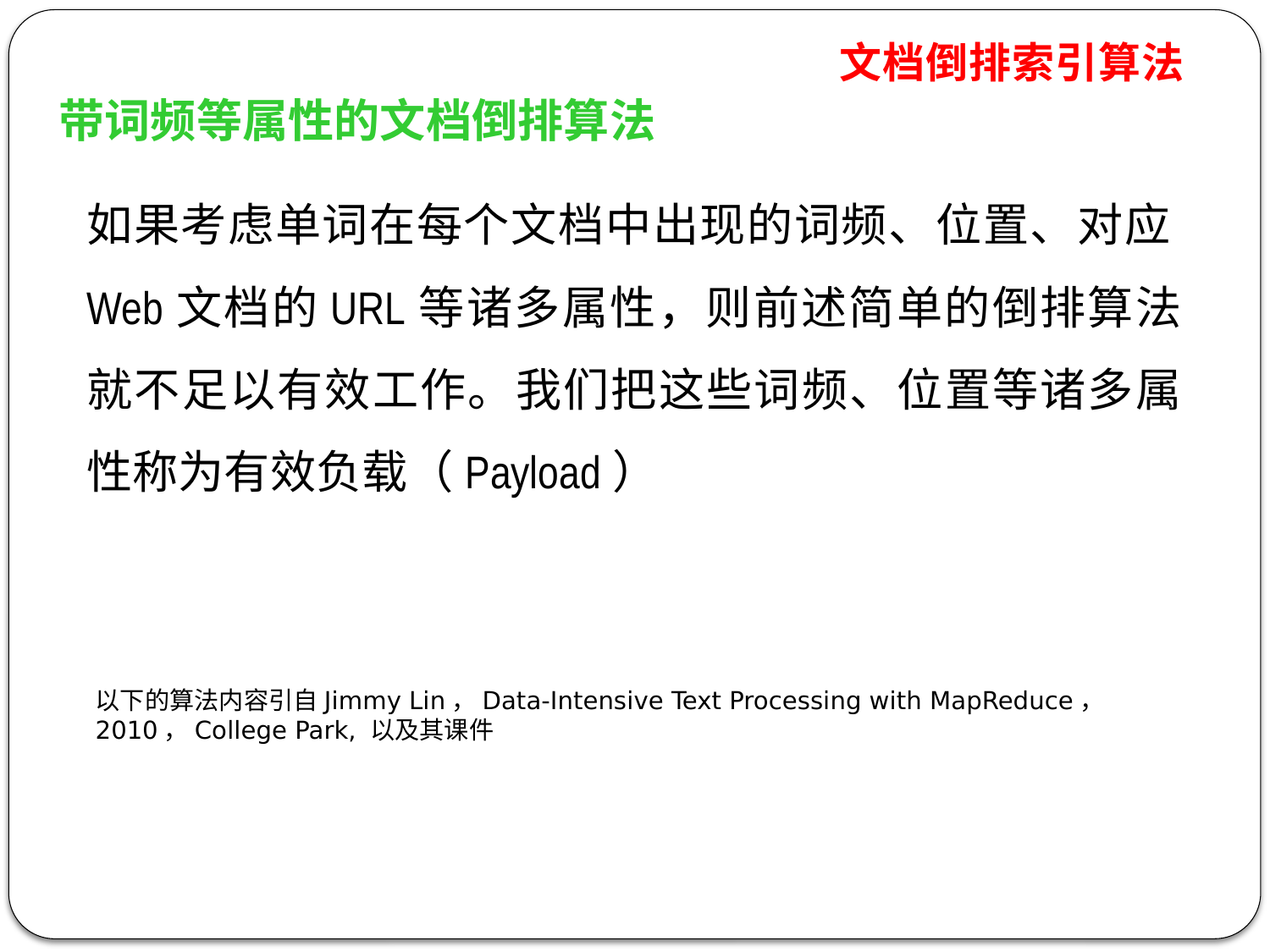

文档倒排索引算法
带词频等属性的文档倒排算法
如果考虑单词在每个文档中出现的词频、位置、对应Web文档的URL等诸多属性，则前述简单的倒排算法就不足以有效工作。我们把这些词频、位置等诸多属性称为有效负载（Payload）
以下的算法内容引自Jimmy Lin，Data-Intensive Text Processing with MapReduce， 2010，College Park, 以及其课件